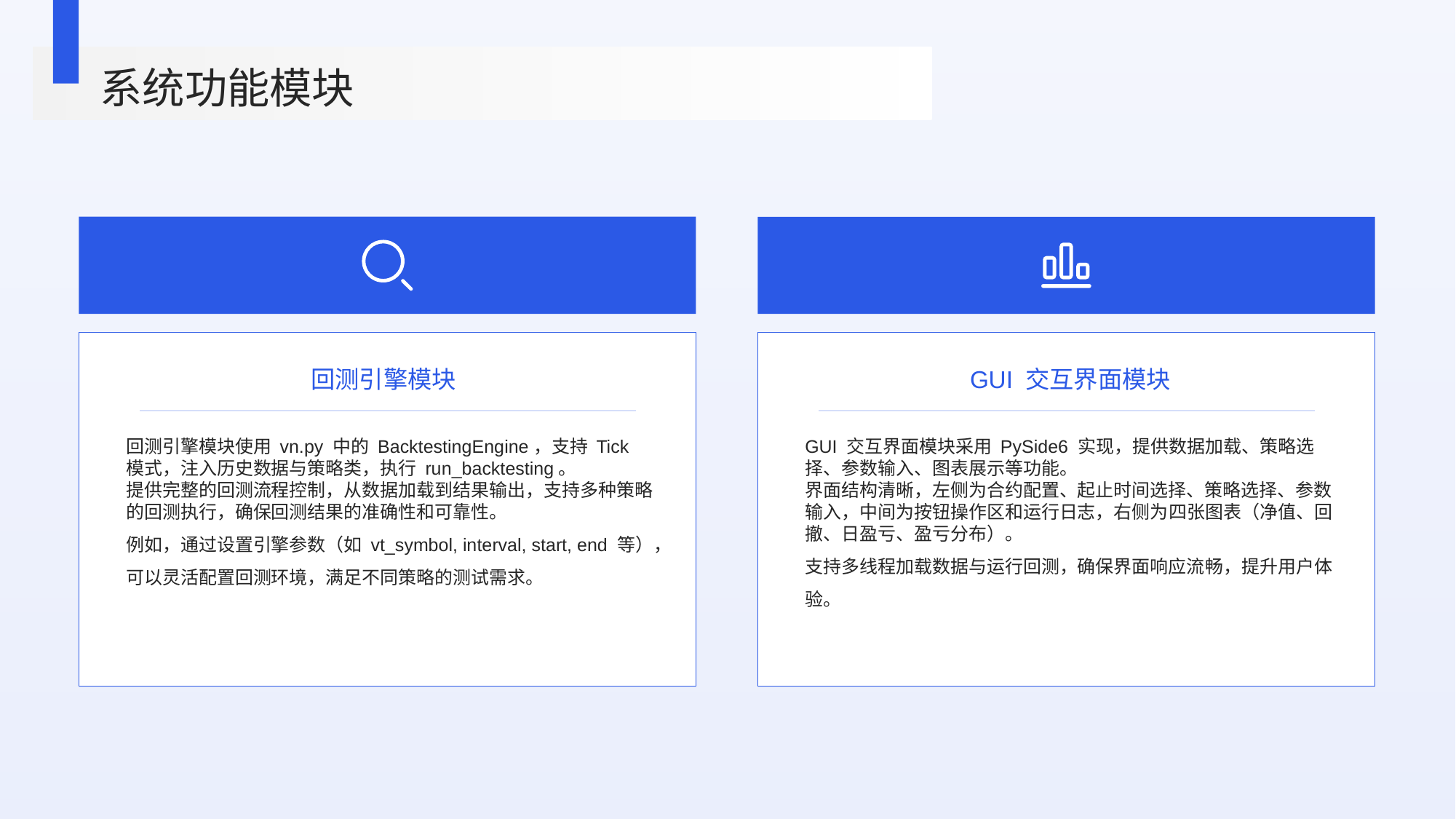

系统功能模块

回测引擎模块
GUI 交互界面模块

回测引擎模块使用 vn.py 中的 BacktestingEngine，支持 Tick 模式，注入历史数据与策略类，执行 run_backtesting。
提供完整的回测流程控制，从数据加载到结果输出，支持多种策略的回测执行，确保回测结果的准确性和可靠性。
例如，通过设置引擎参数（如 vt_symbol, interval, start, end 等），可以灵活配置回测环境，满足不同策略的测试需求。
GUI 交互界面模块采用 PySide6 实现，提供数据加载、策略选择、参数输入、图表展示等功能。
界面结构清晰，左侧为合约配置、起止时间选择、策略选择、参数输入，中间为按钮操作区和运行日志，右侧为四张图表（净值、回撤、日盈亏、盈亏分布）。
支持多线程加载数据与运行回测，确保界面响应流畅，提升用户体验。